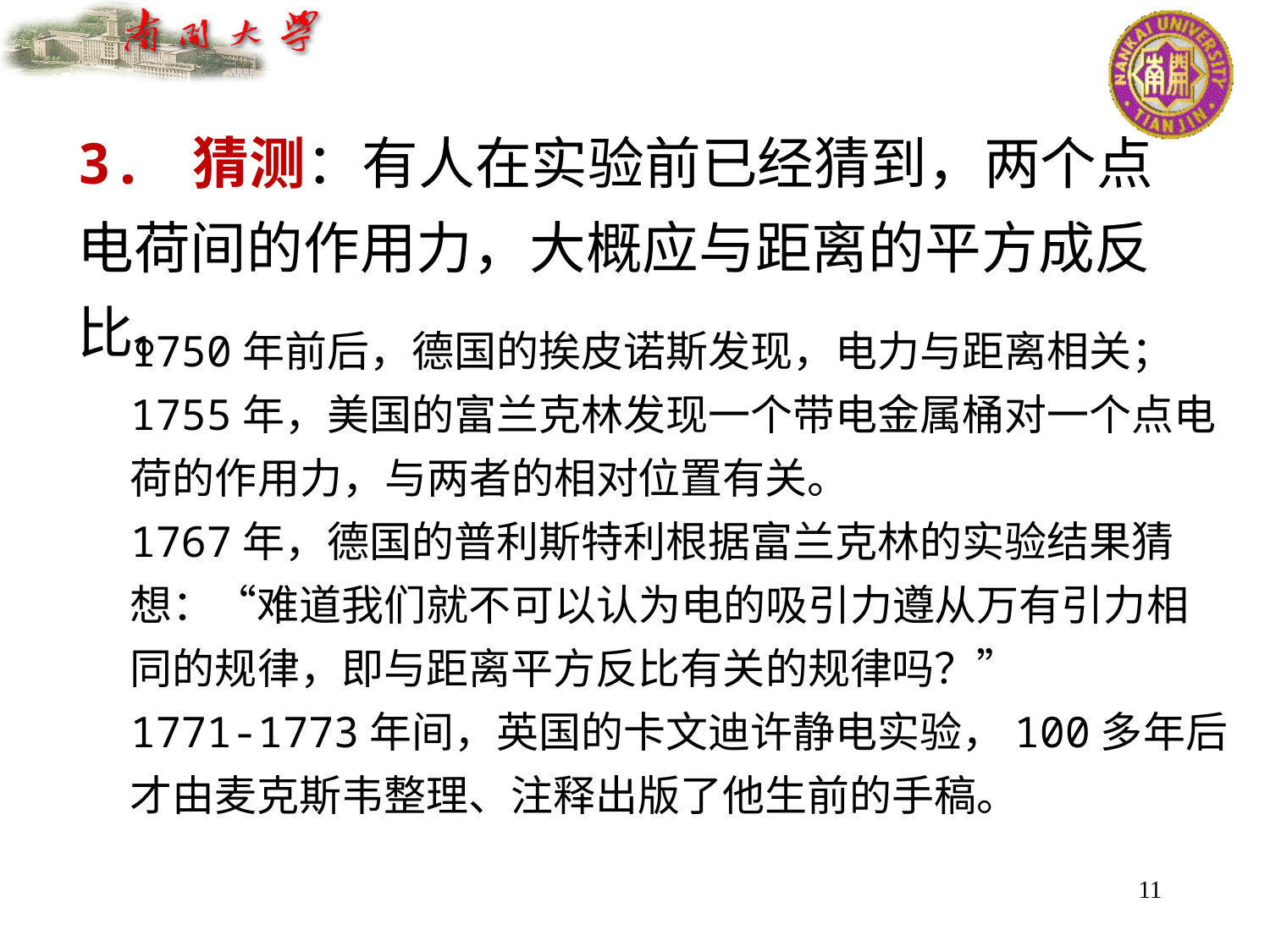

3. 猜测：有人在实验前已经猜到，两个点电荷间的作用力，大概应与距离的平方成反比。
1750年前后，德国的挨皮诺斯发现，电力与距离相关；
1755年，美国的富兰克林发现一个带电金属桶对一个点电荷的作用力，与两者的相对位置有关。
1767年，德国的普利斯特利根据富兰克林的实验结果猜想：“难道我们就不可以认为电的吸引力遵从万有引力相同的规律，即与距离平方反比有关的规律吗？”
1771-1773年间，英国的卡文迪许静电实验，100多年后才由麦克斯韦整理、注释出版了他生前的手稿。
11